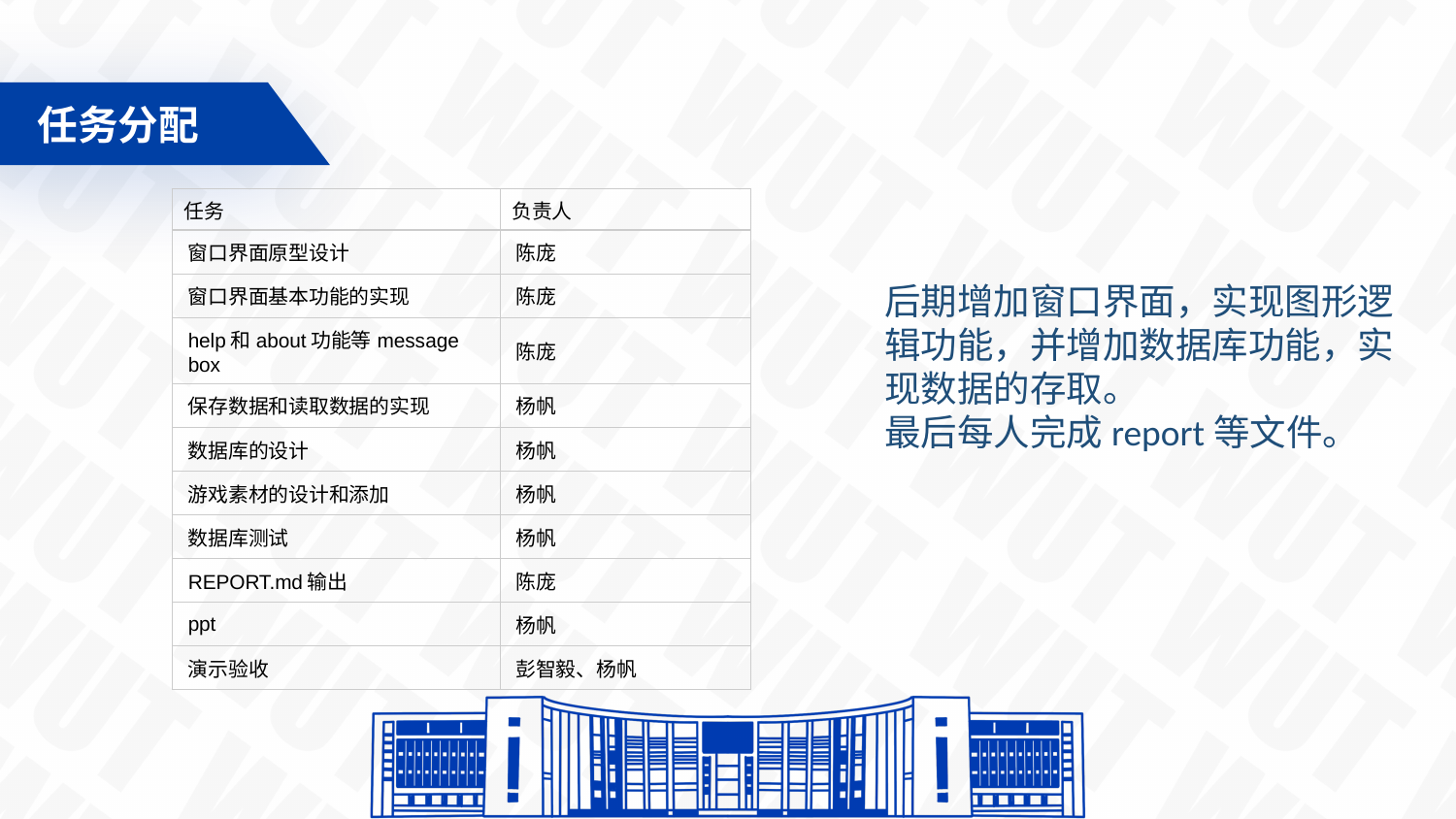

任务分配
| 任务 | 负责人 |
| --- | --- |
| 窗口界面原型设计 | 陈庞 |
| 窗口界面基本功能的实现 | 陈庞 |
| help和about功能等message box | 陈庞 |
| 保存数据和读取数据的实现 | 杨帆 |
| 数据库的设计 | 杨帆 |
| 游戏素材的设计和添加 | 杨帆 |
| 数据库测试 | 杨帆 |
| REPORT.md输出 | 陈庞 |
| ppt | 杨帆 |
| 演示验收 | 彭智毅、杨帆 |
后期增加窗口界面，实现图形逻辑功能，并增加数据库功能，实现数据的存取。
最后每人完成report等文件。